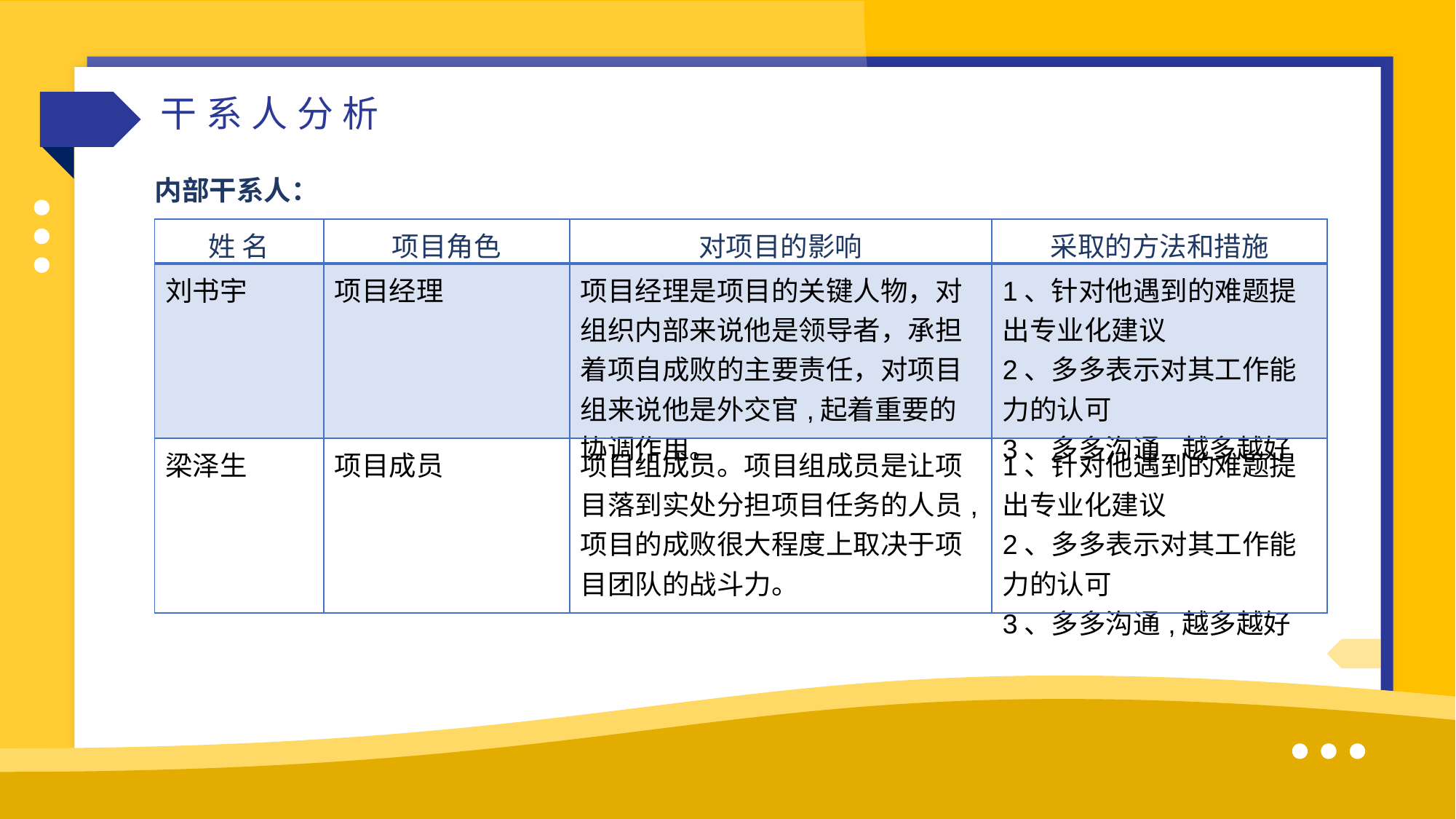

干系人分析
内部干系人：
| 姓 名 | 项目角色 | 对项目的影响 | 采取的方法和措施 |
| --- | --- | --- | --- |
| 刘书宇 | 项目经理 | 项目经理是项目的关键人物，对组织内部来说他是领导者，承担着项自成败的主要责任，对项目组来说他是外交官,起着重要的协调作用。 | 1、针对他遇到的难题提出专业化建议 2、多多表示对其工作能力的认可 3、多多沟通,越多越好 |
| 梁泽生 | 项目成员 | 项目组成员。项目组成员是让项目落到实处分担项目任务的人员,项目的成败很大程度上取决于项目团队的战斗力。 | 1、针对他遇到的难题提出专业化建议 2、多多表示对其工作能力的认可 3、多多沟通,越多越好 |